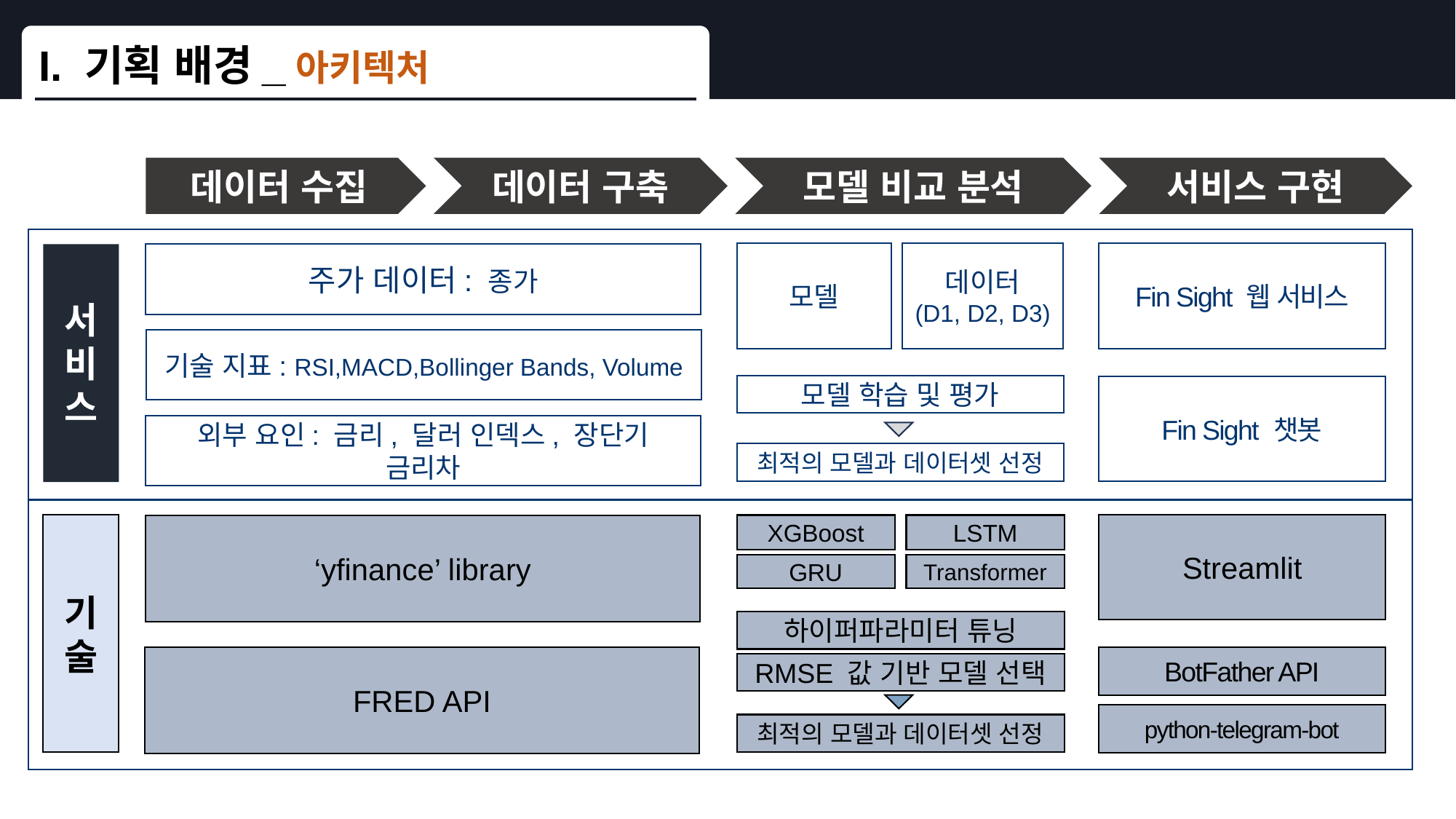

I. 기획 배경_아키텍처
데이터 수집
데이터 구축
모델 비교 분석
서비스 구현

모델
데이터
(D1, D2, D3)
Fin Sight 웹 서비스
주가 데이터: 종가
서
비
스
기술 지표: RSI,MACD,Bollinger Bands, Volume
모델 학습 및 평가
Fin Sight 챗봇
외부 요인: 금리, 달러 인덱스, 장단기 금리차

최적의 모델과 데이터셋 선정

기
술
Streamlit
XGBoost
LSTM
‘yfinance’ library
GRU
Transformer
하이퍼파라미터 튜닝
FRED API
BotFather API
RMSE 값 기반 모델 선택

python-telegram-bot
최적의 모델과 데이터셋 선정